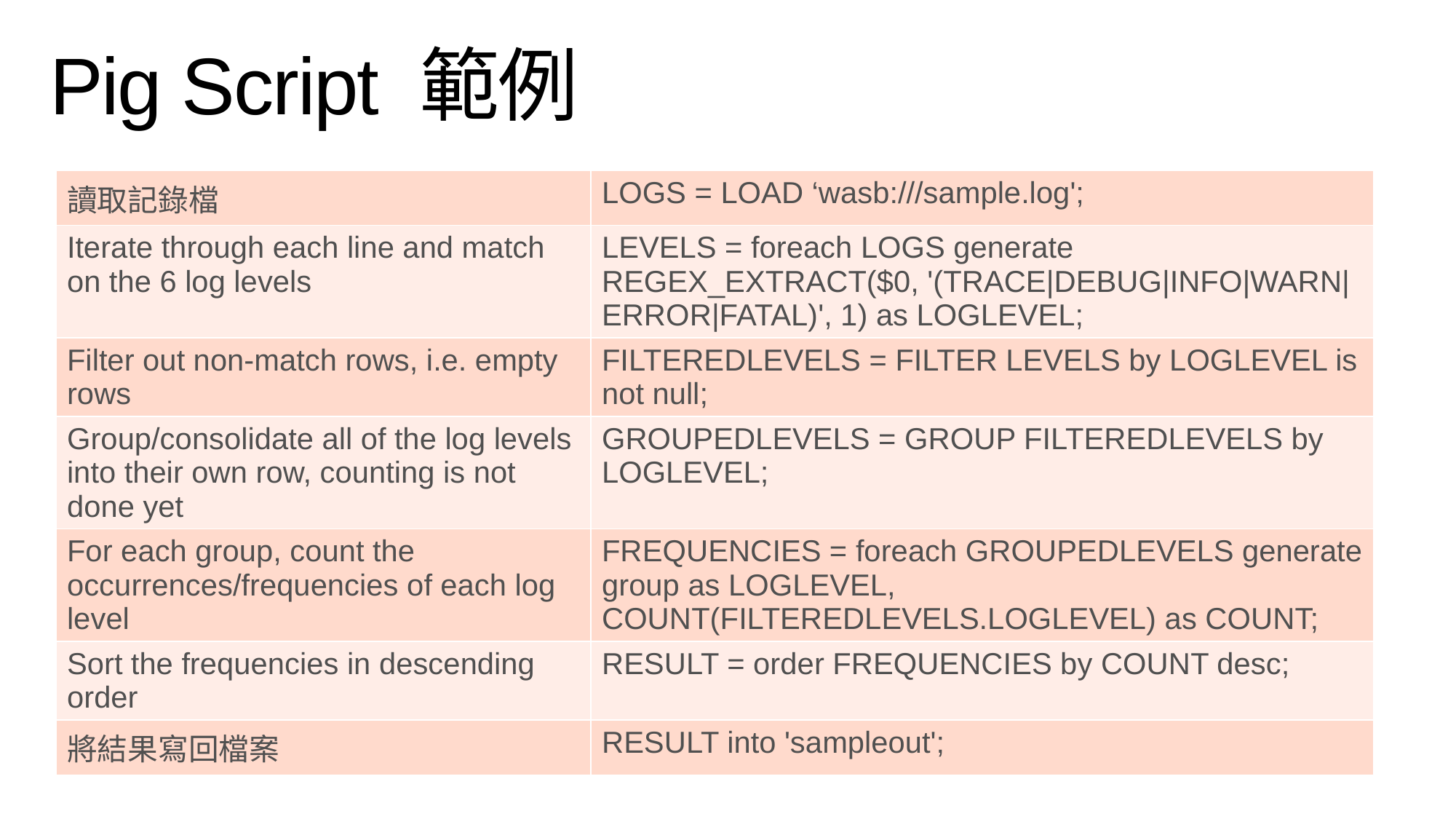

# Pig Script 範例
| 讀取記錄檔 | LOGS = LOAD ‘wasb:///sample.log'; |
| --- | --- |
| Iterate through each line and match on the 6 log levels | LEVELS = foreach LOGS generate REGEX\_EXTRACT($0, '(TRACE|DEBUG|INFO|WARN|ERROR|FATAL)', 1) as LOGLEVEL; |
| Filter out non-match rows, i.e. empty rows | FILTEREDLEVELS = FILTER LEVELS by LOGLEVEL is not null; |
| Group/consolidate all of the log levels into their own row, counting is not done yet | GROUPEDLEVELS = GROUP FILTEREDLEVELS by LOGLEVEL; |
| For each group, count the occurrences/frequencies of each log level | FREQUENCIES = foreach GROUPEDLEVELS generate group as LOGLEVEL, COUNT(FILTEREDLEVELS.LOGLEVEL) as COUNT; |
| Sort the frequencies in descending order | RESULT = order FREQUENCIES by COUNT desc; |
| 將結果寫回檔案 | RESULT into 'sampleout'; |